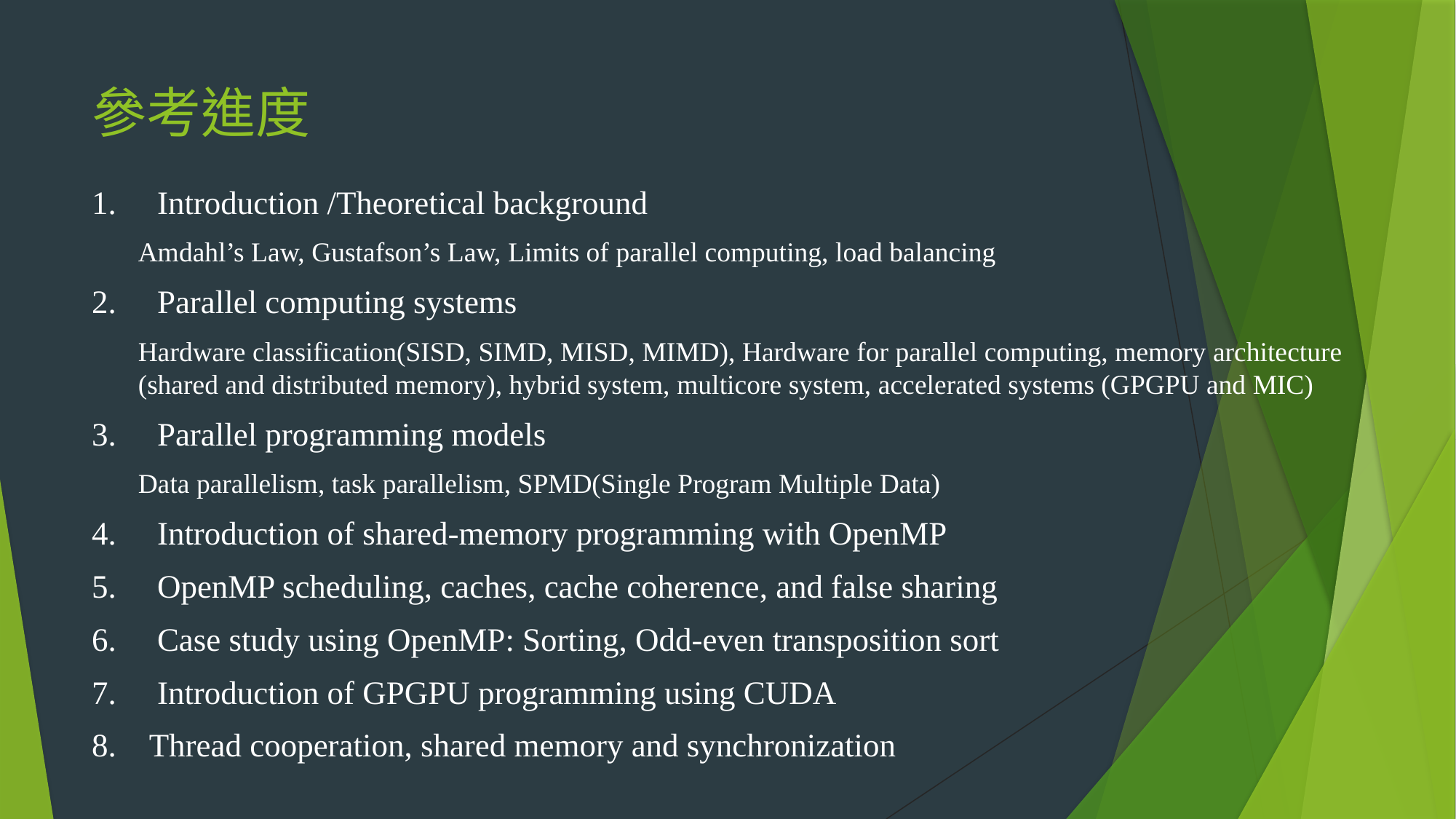

# 參考進度
1.     Introduction /Theoretical background
Amdahl’s Law, Gustafson’s Law, Limits of parallel computing, load balancing
2.     Parallel computing systems
Hardware classification(SISD, SIMD, MISD, MIMD), Hardware for parallel computing, memory architecture (shared and distributed memory), hybrid system, multicore system, accelerated systems (GPGPU and MIC)
3.     Parallel programming models
Data parallelism, task parallelism, SPMD(Single Program Multiple Data)
4.     Introduction of shared-memory programming with OpenMP
5.     OpenMP scheduling, caches, cache coherence, and false sharing
6.     Case study using OpenMP: Sorting, Odd-even transposition sort
7.     Introduction of GPGPU programming using CUDA
8.    Thread cooperation, shared memory and synchronization